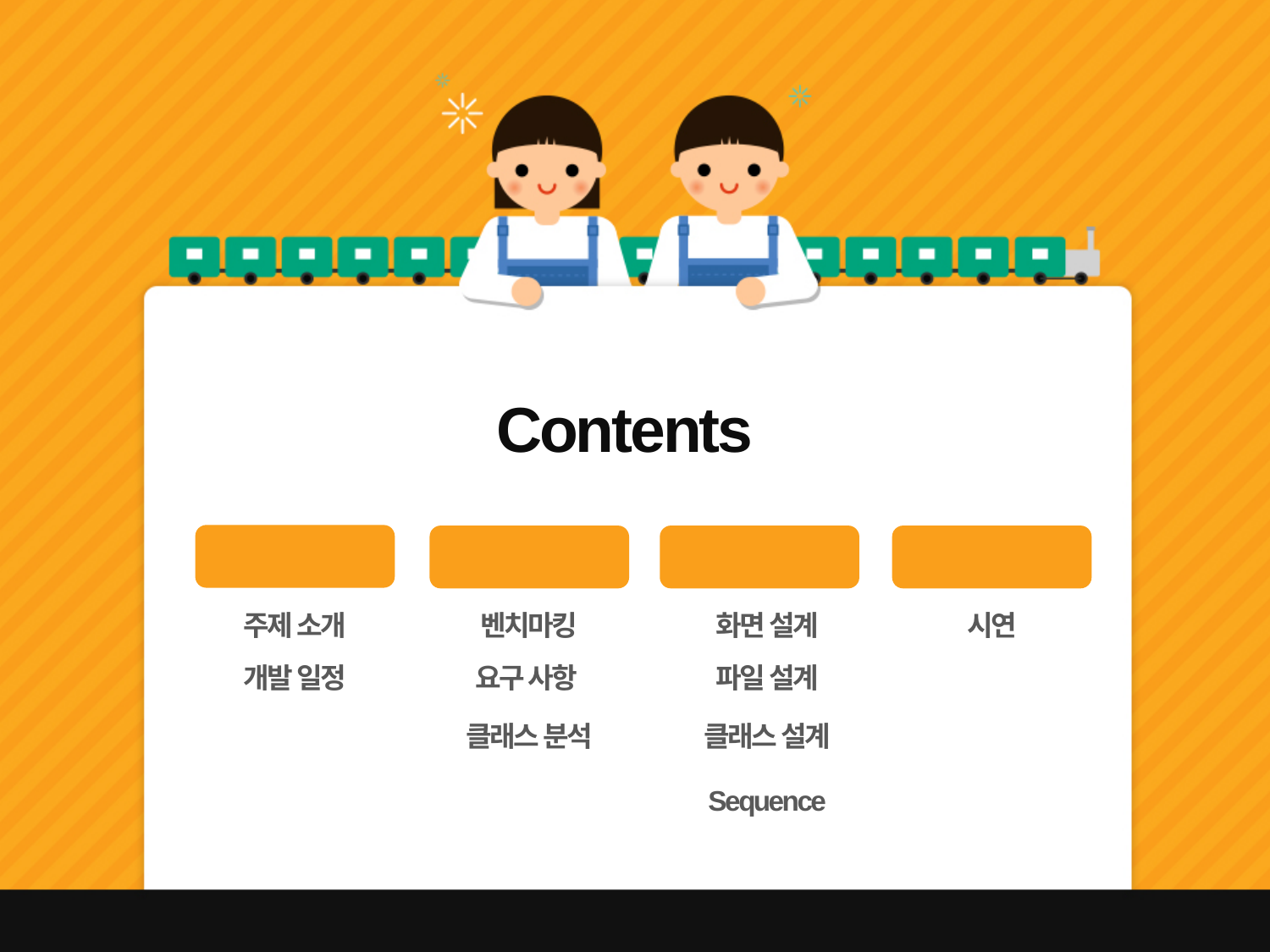

Contents

프로그램 소개
분석 단계
설계 단계
구현 단계
주제 소개
벤치마킹
화면 설계
시연
개발 일정
요구 사항
파일 설계
클래스 분석
클래스 설계
Sequence